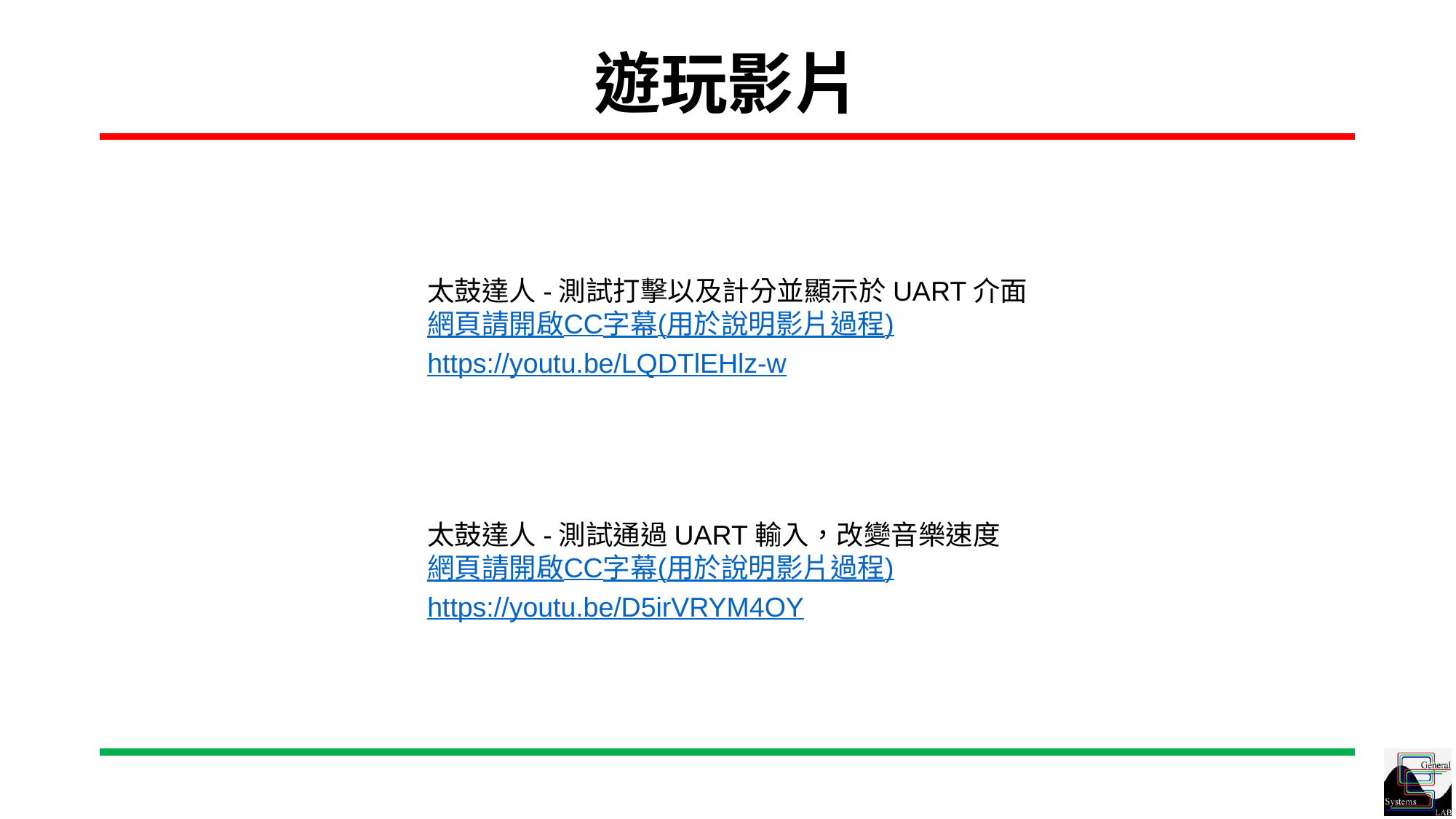

# 遊玩影片
太鼓達人-測試打擊以及計分並顯示於UART介面
網頁請開啟CC字幕(用於說明影片過程)
https://youtu.be/LQDTlEHlz-w
太鼓達人-測試通過UART輸入，改變音樂速度
網頁請開啟CC字幕(用於說明影片過程)
https://youtu.be/D5irVRYM4OY